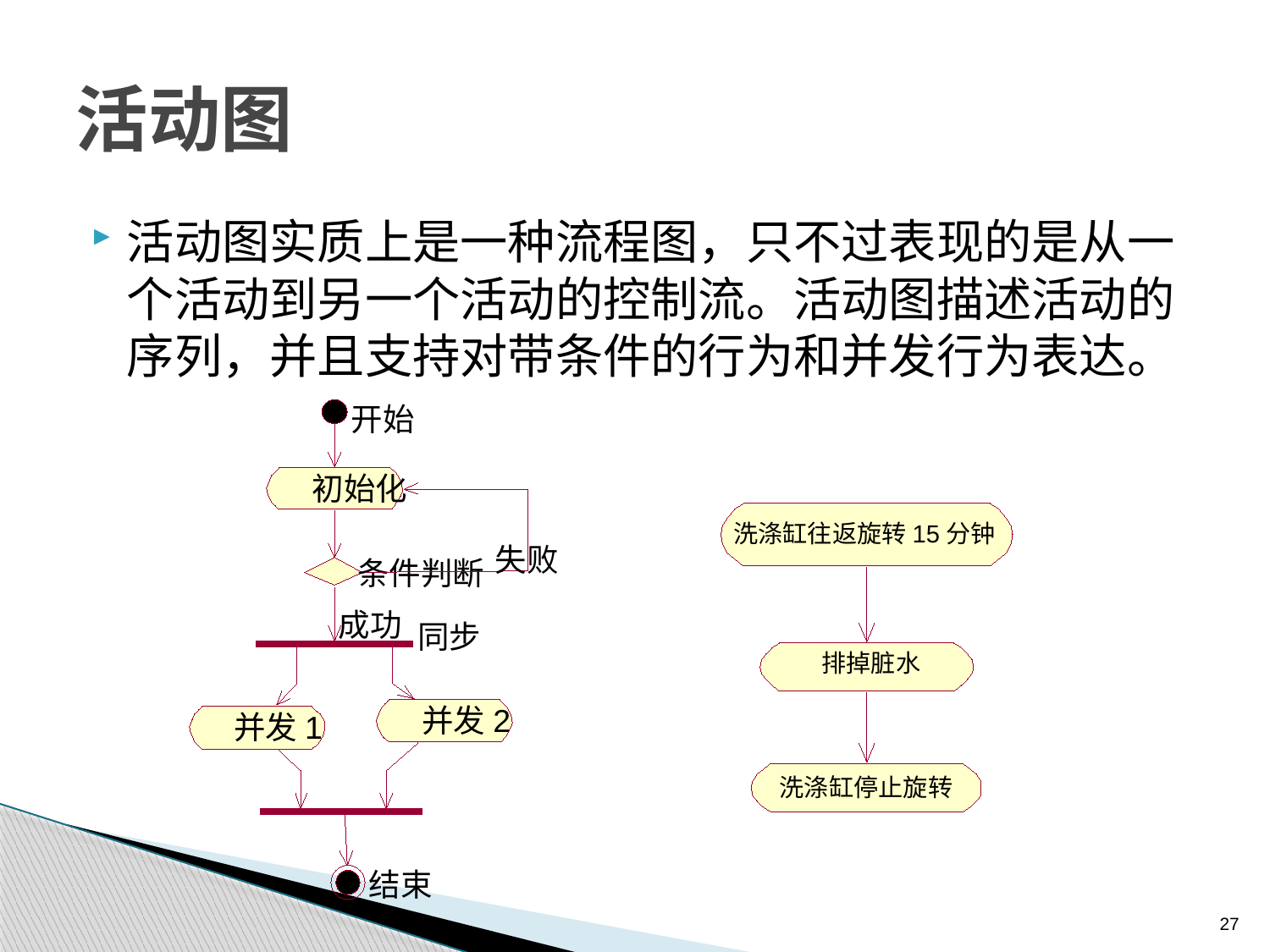

# 活动图
活动图实质上是一种流程图，只不过表现的是从一个活动到另一个活动的控制流。活动图描述活动的序列，并且支持对带条件的行为和并发行为表达。

开始

初始化

失败

条件判断

成功
同步

并发2

并发1

结束

洗涤缸往返旋转15分钟

排掉脏水

洗涤缸停止旋转
27